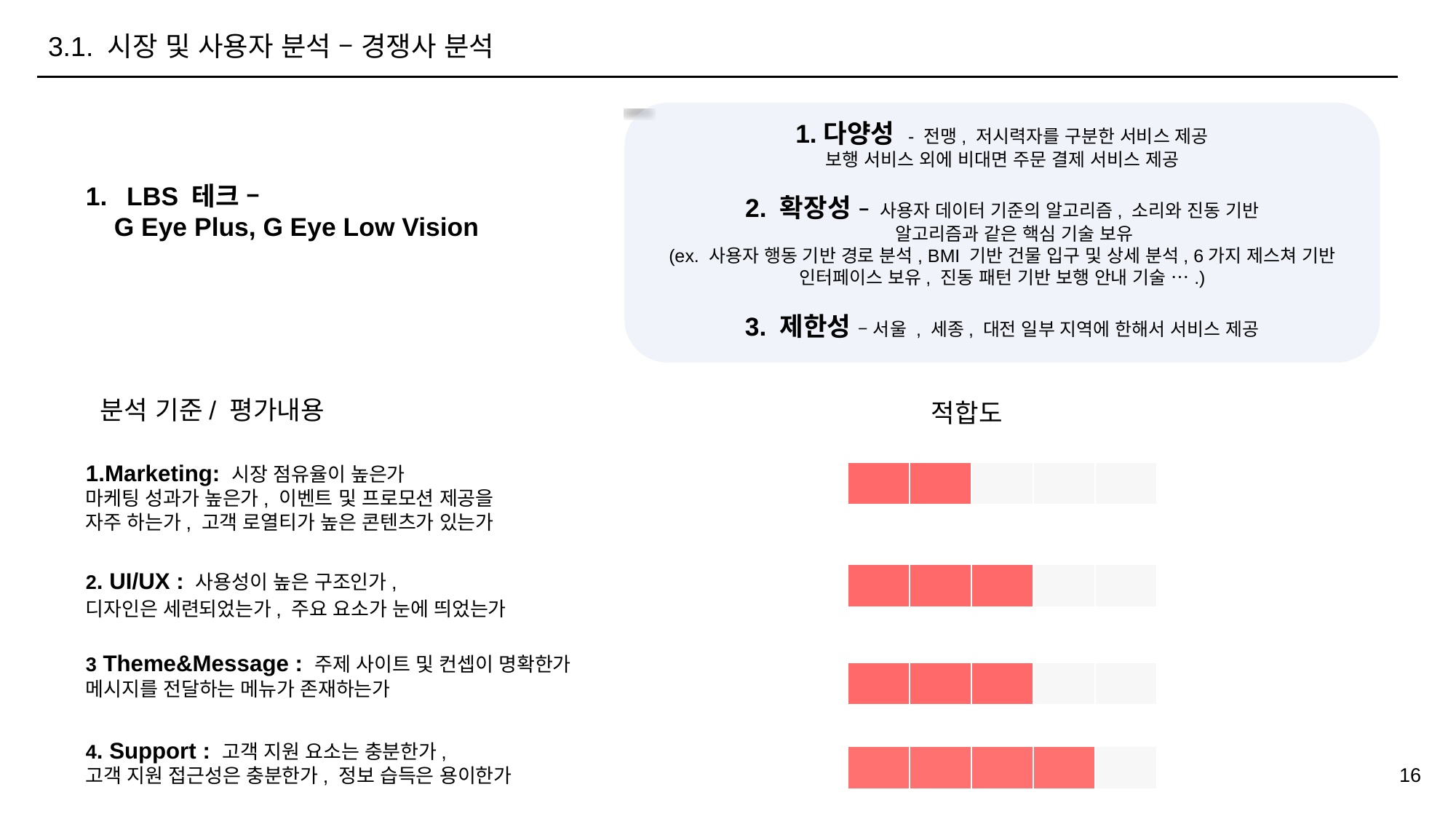

3.1. 시장 및 사용자 분석 – 경쟁사 분석

1.다양성 - 전맹, 저시력자를 구분한 서비스 제공
보행 서비스 외에 비대면 주문 결제 서비스 제공

2. 확장성 –  사용자 데이터 기준의 알고리즘, 소리와 진동 기반
    알고리즘과 같은 핵심 기술 보유
(ex. 사용자 행동 기반 경로 분석, BMI 기반 건물 입구 및 상세 분석, 6가지 제스쳐 기반 인터페이스 보유, 진동 패턴 기반 보행 안내 기술 ….)

3. 제한성 – 서울 , 세종, 대전 일부 지역에 한해서 서비스 제공

LBS 테크 –
    G Eye Plus, G Eye Low Vision
분석 기준/ 평가내용
적합도
1.Marketing: 시장 점유율이 높은가
마케팅 성과가 높은가, 이벤트 및 프로모션 제공을 자주 하는가, 고객 로열티가 높은 콘텐츠가 있는가
|  |  |  |  |  |
| --- | --- | --- | --- | --- |
2. UI/UX : 사용성이 높은 구조인가,
디자인은 세련되었는가, 주요 요소가 눈에 띄었는가
|  |  |  |  |  |
| --- | --- | --- | --- | --- |
3 Theme&Message : 주제 사이트 및 컨셉이 명확한가
메시지를 전달하는 메뉴가 존재하는가
|  |  |  |  |  |
| --- | --- | --- | --- | --- |
4. Support : 고객 지원 요소는 충분한가,
고객 지원 접근성은 충분한가, 정보 습득은 용이한가
|  |  |  |  |  |
| --- | --- | --- | --- | --- |
16